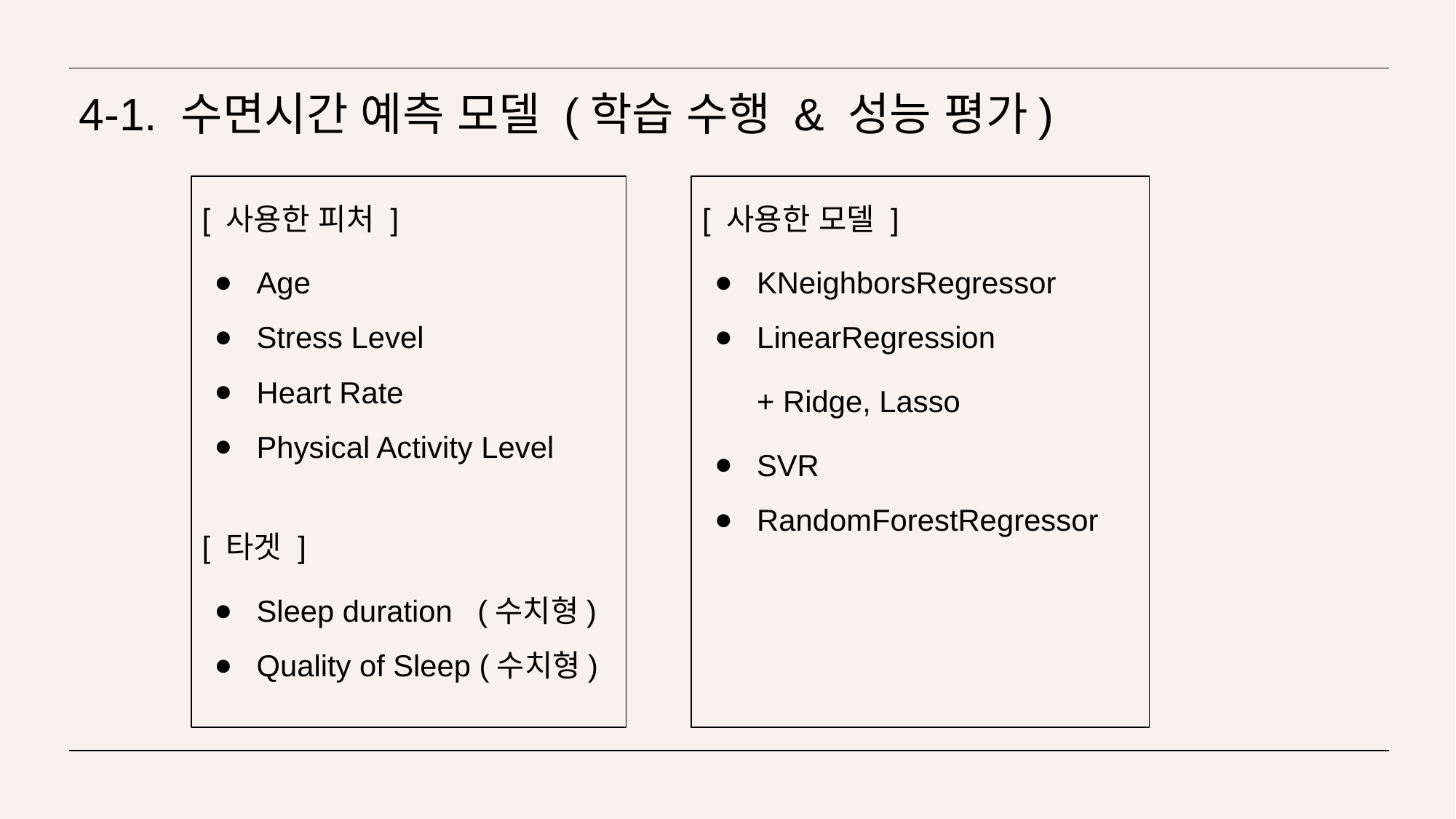

# 4-1. 수면시간 예측 모델 (학습 수행 & 성능 평가)
[ 사용한 피처 ]
Age
Stress Level
Heart Rate
Physical Activity Level

[ 타겟 ]
Sleep duration   (수치형)
Quality of Sleep (수치형)
[ 사용한 모델 ]
KNeighborsRegressor
LinearRegression
+ Ridge, Lasso
SVR
RandomForestRegressor